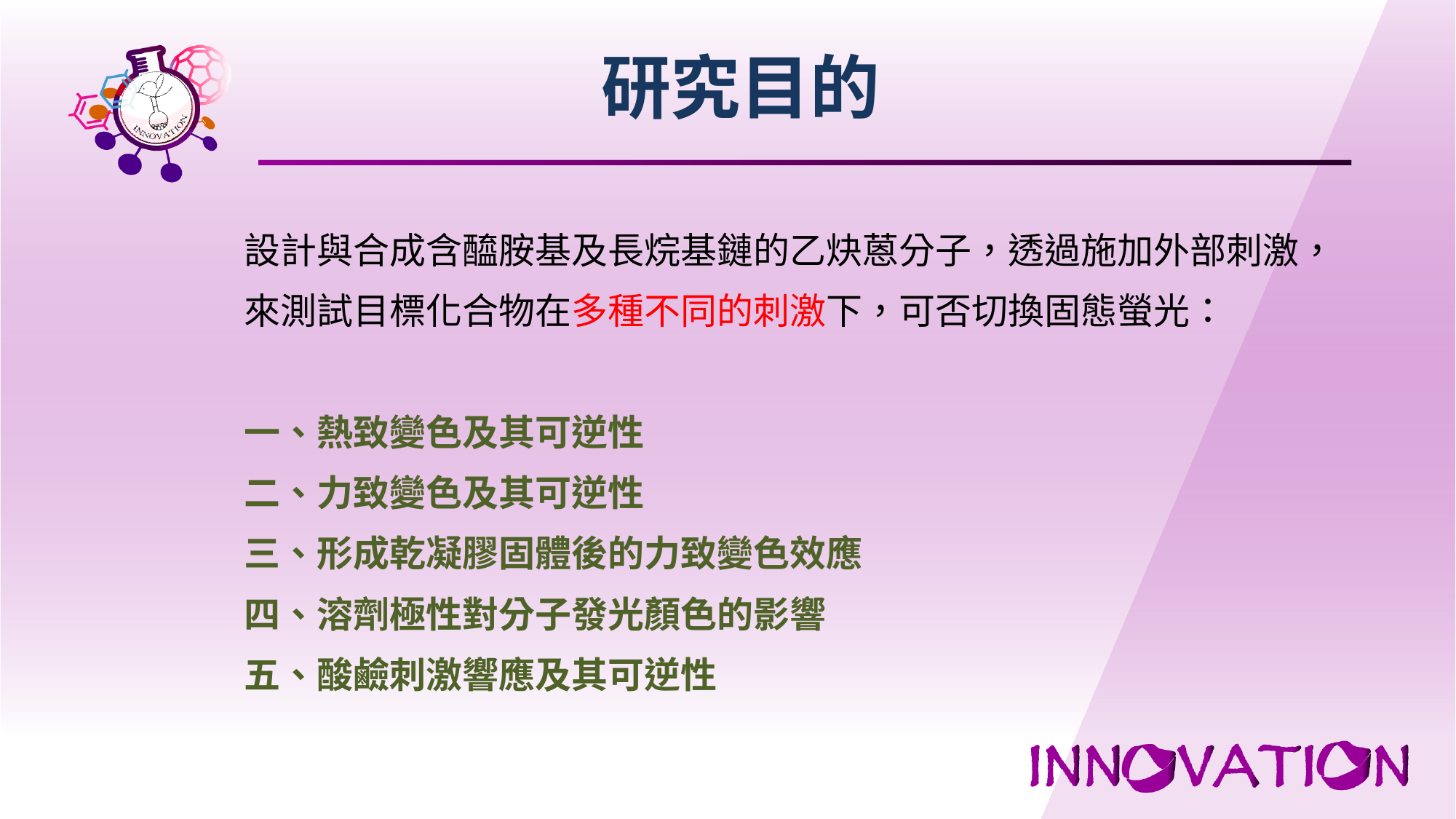

# 研究目的
設計與合成含醯胺基及長烷基鏈的乙炔蒽分子，透過施加外部刺激，
來測試目標化合物在多種不同的刺激下，可否切換固態螢光：

一、熱致變色及其可逆性
二、力致變色及其可逆性
三、形成乾凝膠固體後的力致變色效應
四、溶劑極性對分子發光顏色的影響
五、酸鹼刺激響應及其可逆性